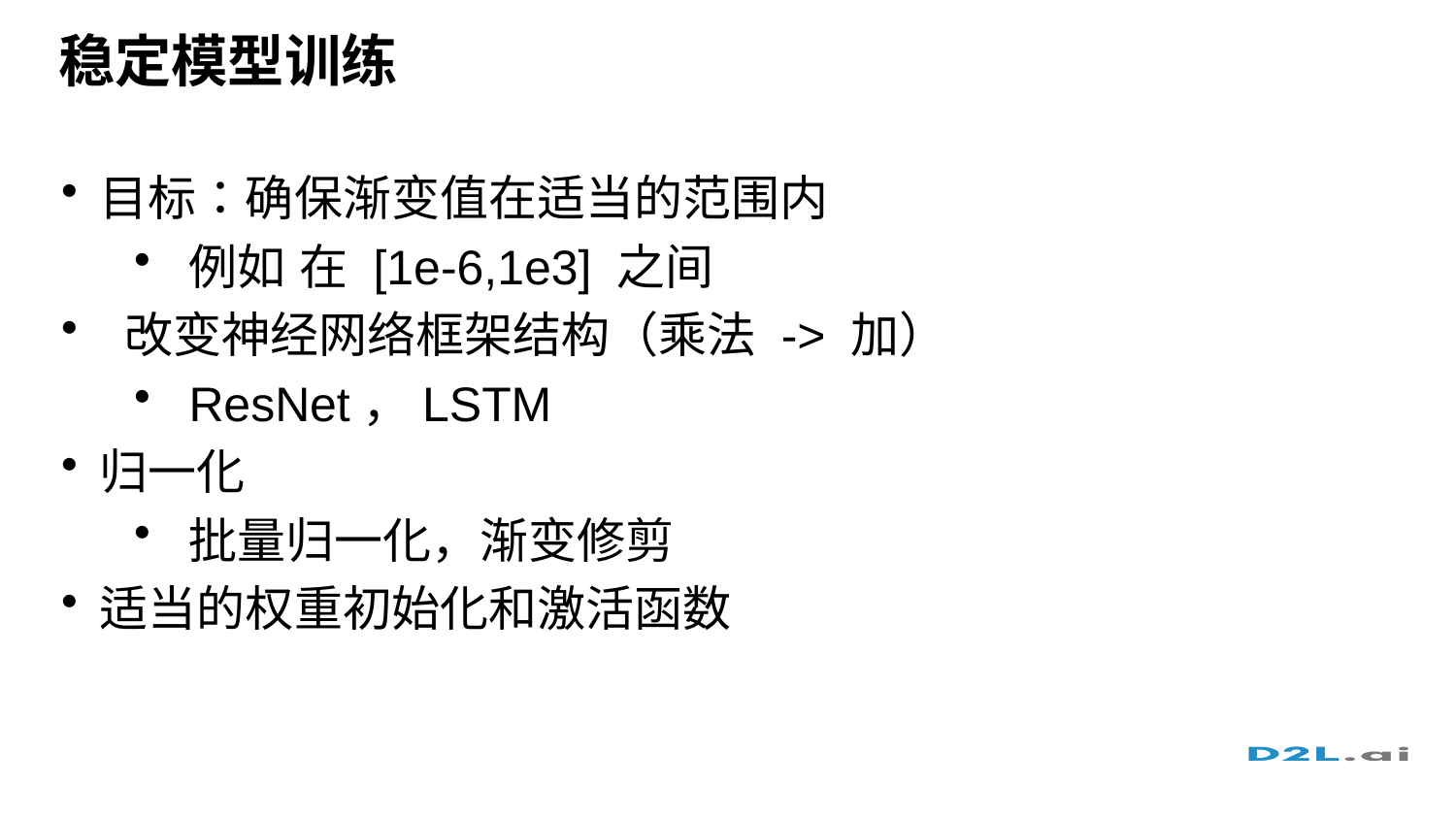

# 稳定模型训练
目标：确保渐变值在适当的范围内
例如 在 [1e-6,1e3] 之间
 改变神经网络框架结构（乘法 -> 加）
ResNet，LSTM
归一化
批量归一化，渐变修剪
适当的权重初始化和激活函数